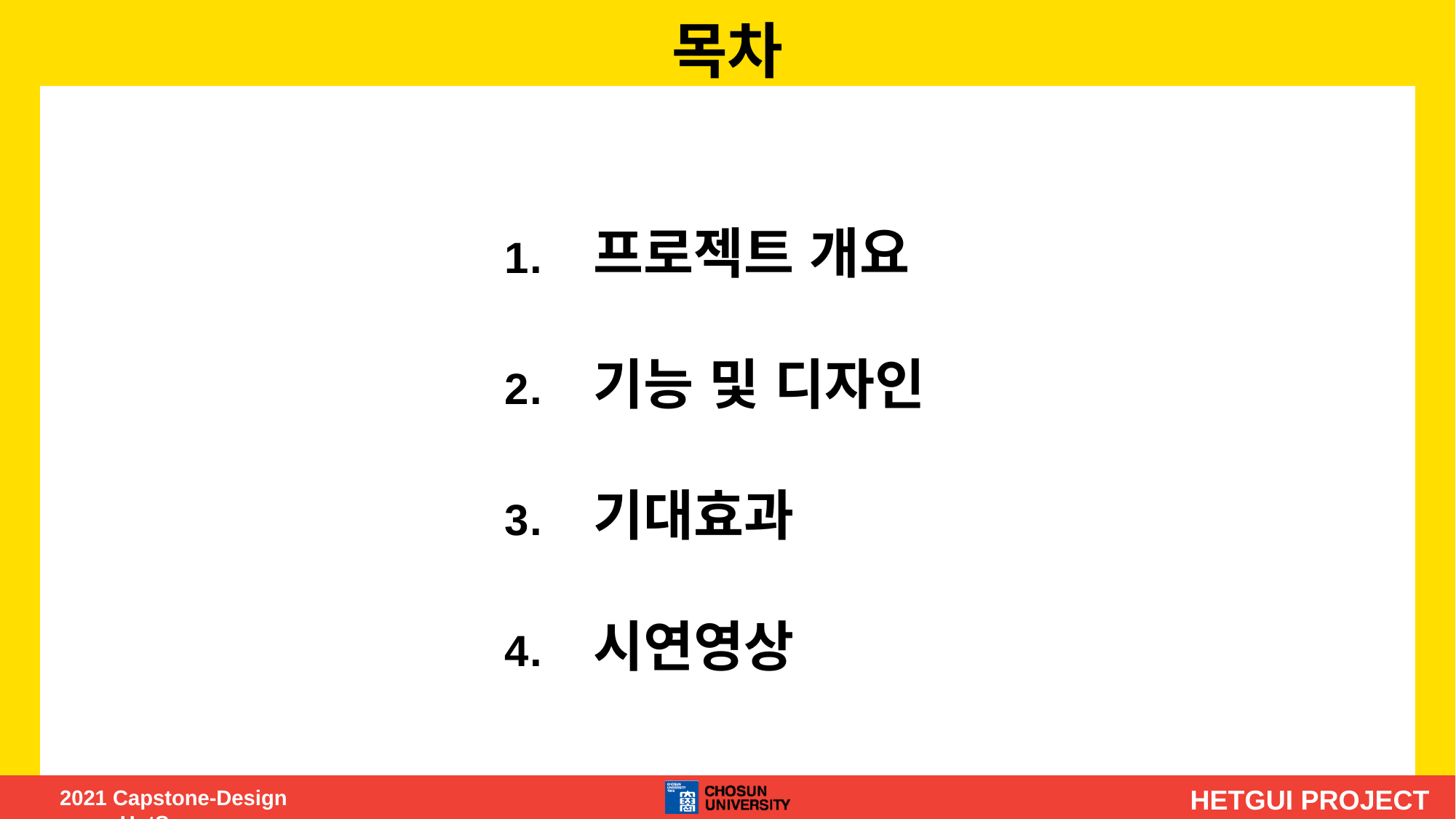

목차
프로젝트 개요
기능 및 디자인
기대효과
시연영상